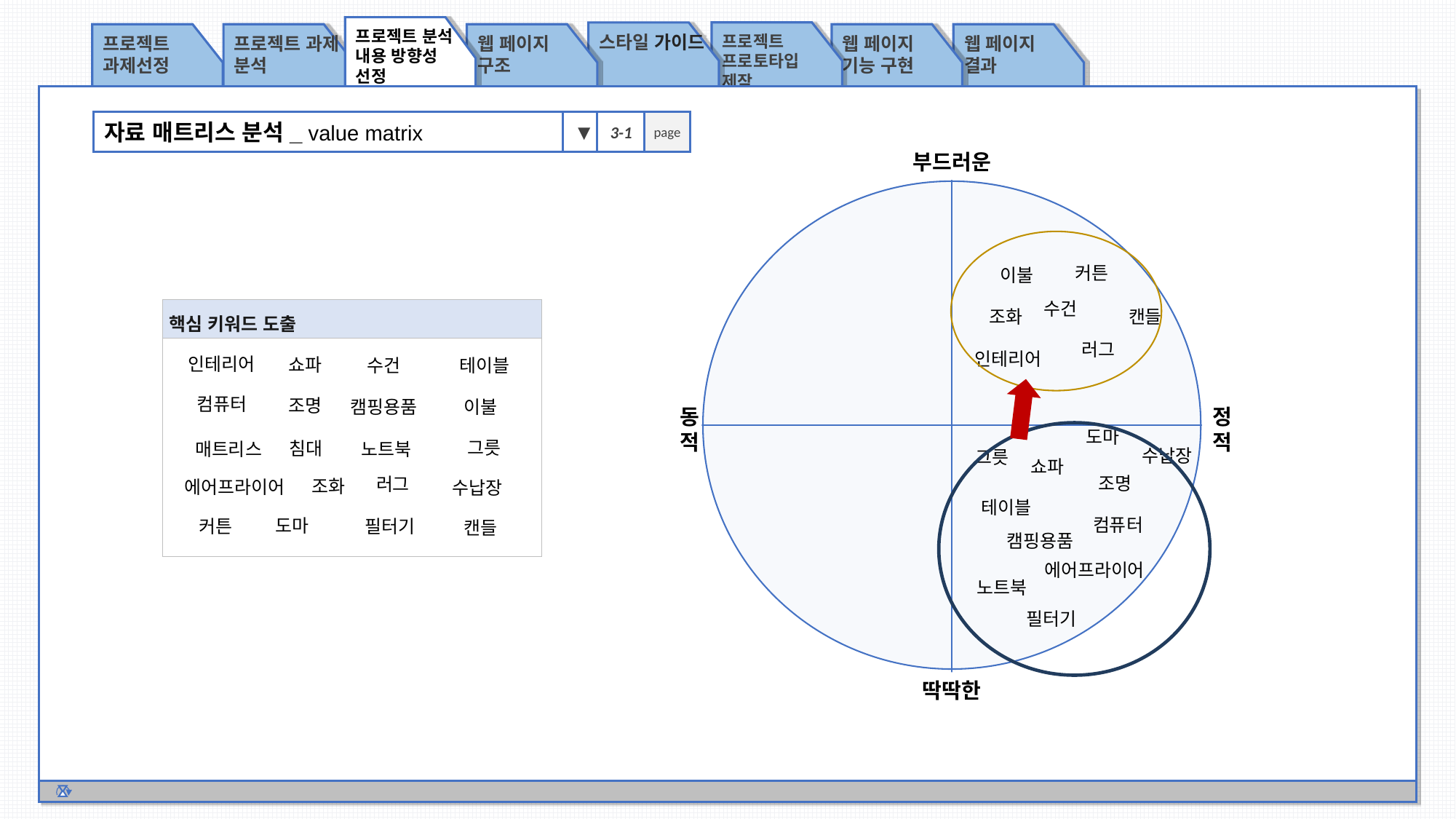

프로젝트 분석 내용 방향성 선정
프로젝트
프로토타입 제작
스타일 가이드
프로젝트 과제선정
프로젝트 과제 분석
웹 페이지 구조
웹 페이지 기능 구현
웹 페이지 결과

자료 매트리스 분석_ value matrix
▼
3-1
page
부드러운

동적
정적
딱딱한

커튼
이불
수건
| 핵심 키워드 도출 |
| --- |
|  |
조화
캔들
러그
인테리어
인테리어
쇼파
테이블
수건

컴퓨터
조명
이불
캠핑용품
도마

그릇
침대
매트리스
노트북
수납장
그릇
쇼파
조명
러그
조화
에어프라이어
수납장
테이블
컴퓨터
도마
커튼
필터기
캔들
캠핑용품
에어프라이어
노트북
필터기